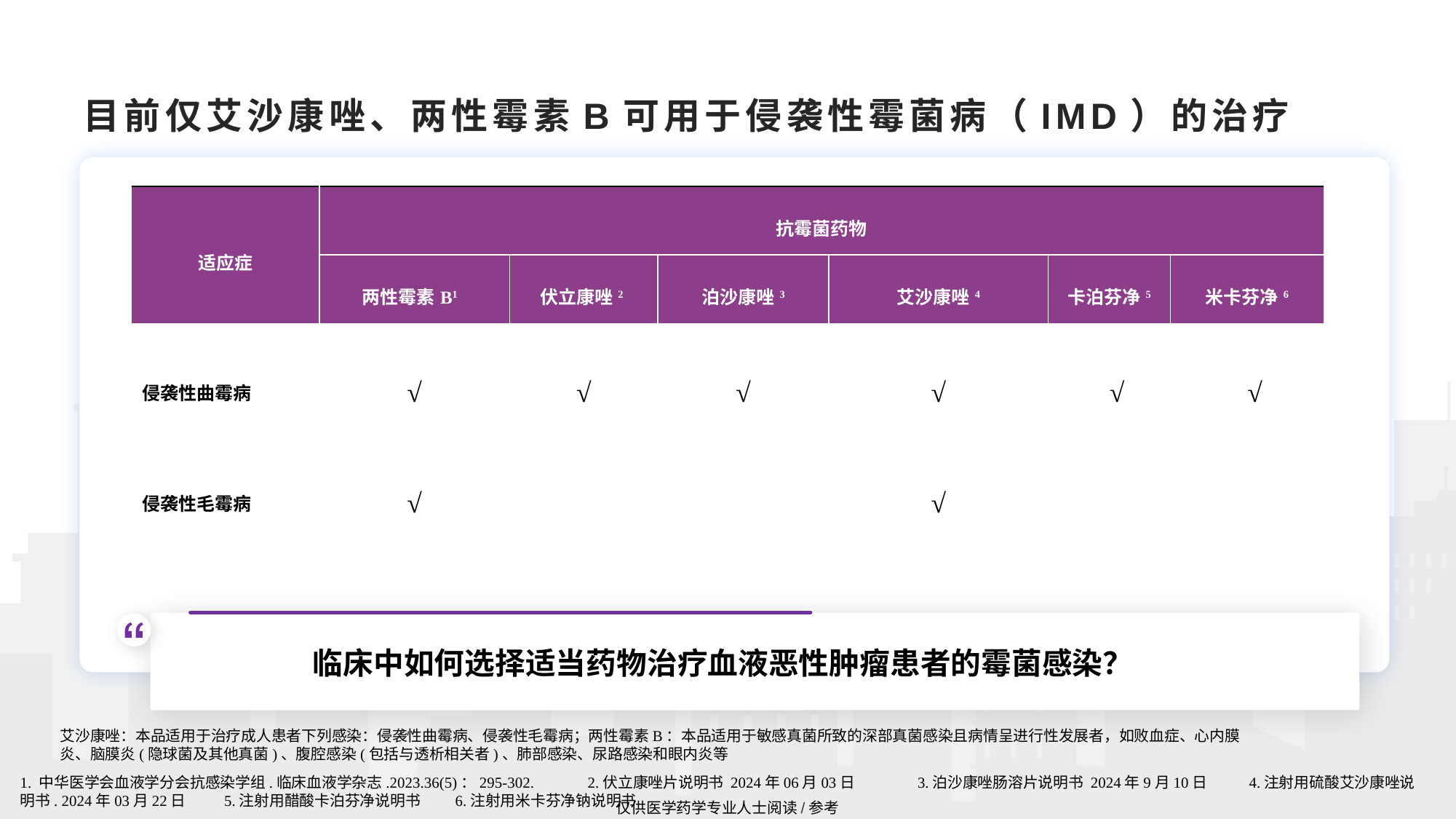

# 目前仅艾沙康唑、两性霉素B可用于侵袭性霉菌病（IMD）的治疗

| 适应症 | 抗霉菌药物 |  |  |  |  |  |  |
| --- | --- | --- | --- | --- | --- | --- | --- |
|  | 两性霉素B1 | 伏立康唑2 | 泊沙康唑3 | 艾沙康唑4 | 卡泊芬净5 | 米卡芬净6 |  |
| 侵袭性曲霉病 | √ | √ | √ | √ | √ |  | √ |
| 侵袭性毛霉病 | √ |  |  | √ |  |  |  |

临床中如何选择适当药物治疗血液恶性肿瘤患者的霉菌感染？
艾沙康唑：本品适用于治疗成人患者下列感染：侵袭性曲霉病、侵袭性毛霉病；两性霉素B：本品适用于敏感真菌所致的深部真菌感染且病情呈进行性发展者，如败血症、心内膜炎、脑膜炎(隐球菌及其他真菌)、腹腔感染(包括与透析相关者)、肺部感染、尿路感染和眼内炎等
1. 中华医学会血液学分会抗感染学组.临床血液学杂志.2023.36(5)：295-302.              2.伏立康唑片说明书 2024年06月03日                 3.泊沙康唑肠溶片说明书 2024年9月10日           4.注射用硫酸艾沙康唑说明书. 2024年03月22日          5.注射用醋酸卡泊芬净说明书         6.注射用米卡芬净钠说明书
仅供医学药学专业人士阅读/参考